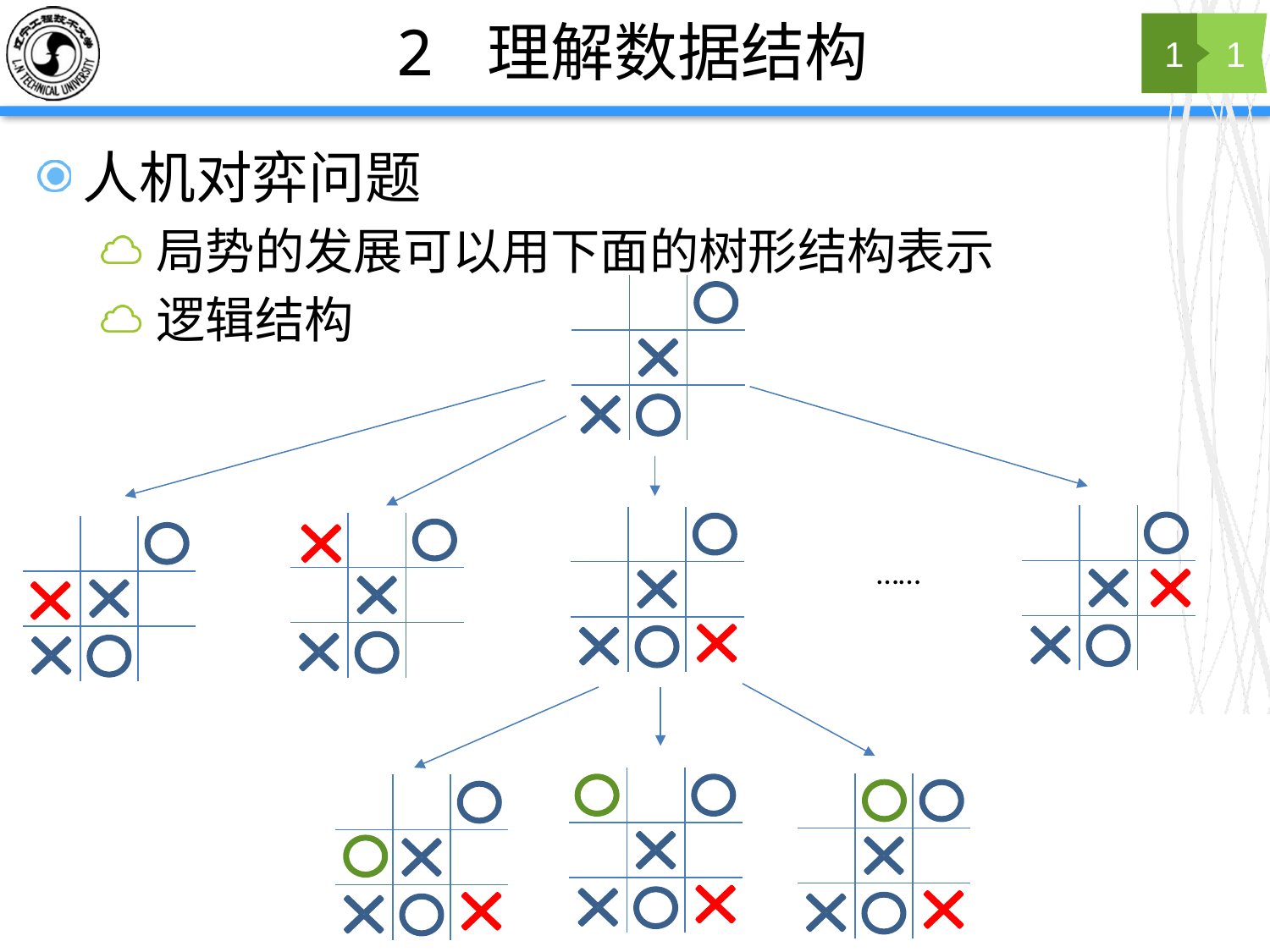

# 2 理解数据结构
1
1
人机对弈问题
局势的发展可以用下面的树形结构表示
逻辑结构

……